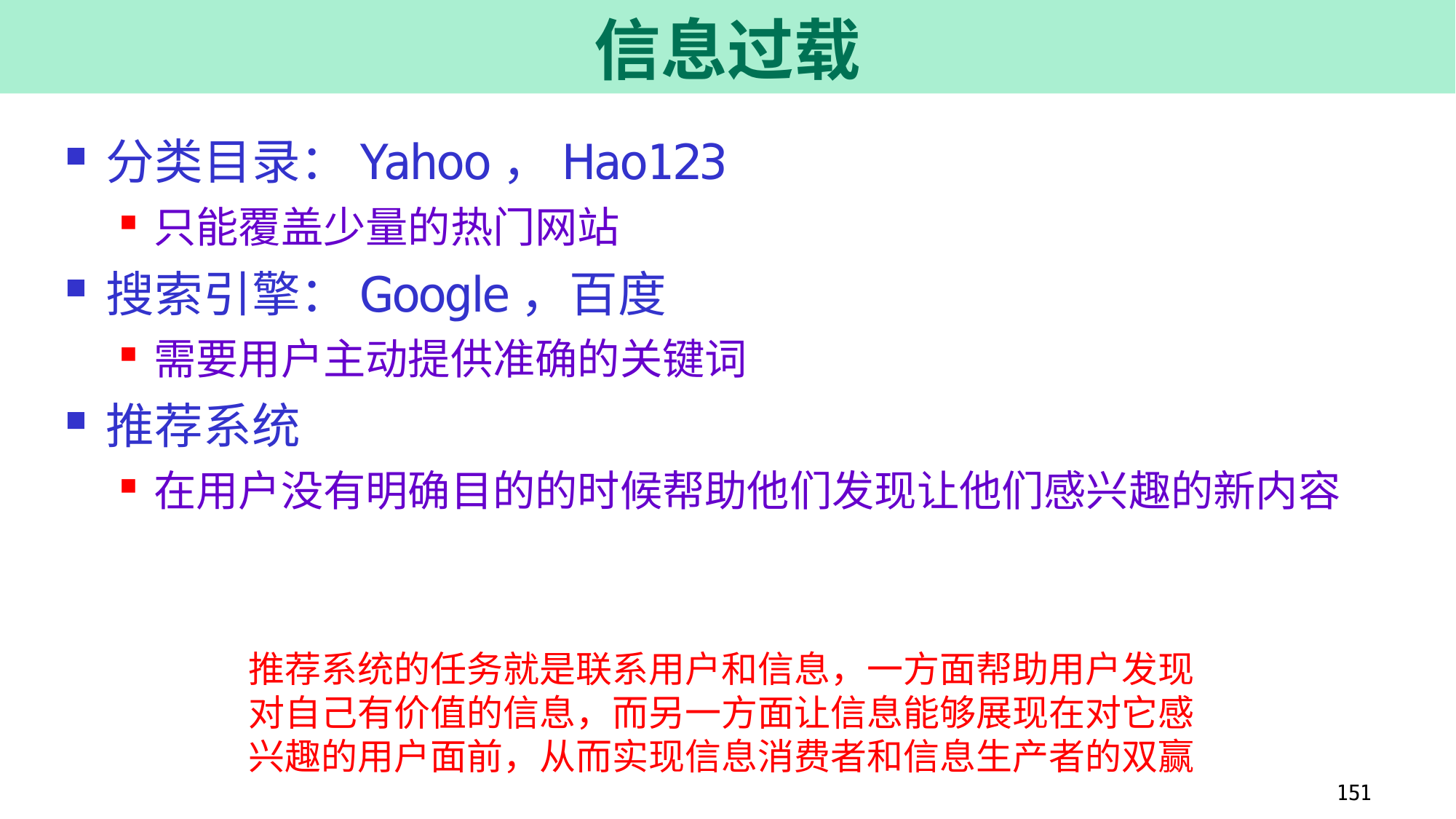

151
# 信息过载
分类目录：Yahoo，Hao123
只能覆盖少量的热门网站
搜索引擎：Google，百度
需要用户主动提供准确的关键词
推荐系统
在用户没有明确目的的时候帮助他们发现让他们感兴趣的新内容
推荐系统的任务就是联系用户和信息，一方面帮助用户发现对自己有价值的信息，而另一方面让信息能够展现在对它感兴趣的用户面前，从而实现信息消费者和信息生产者的双赢